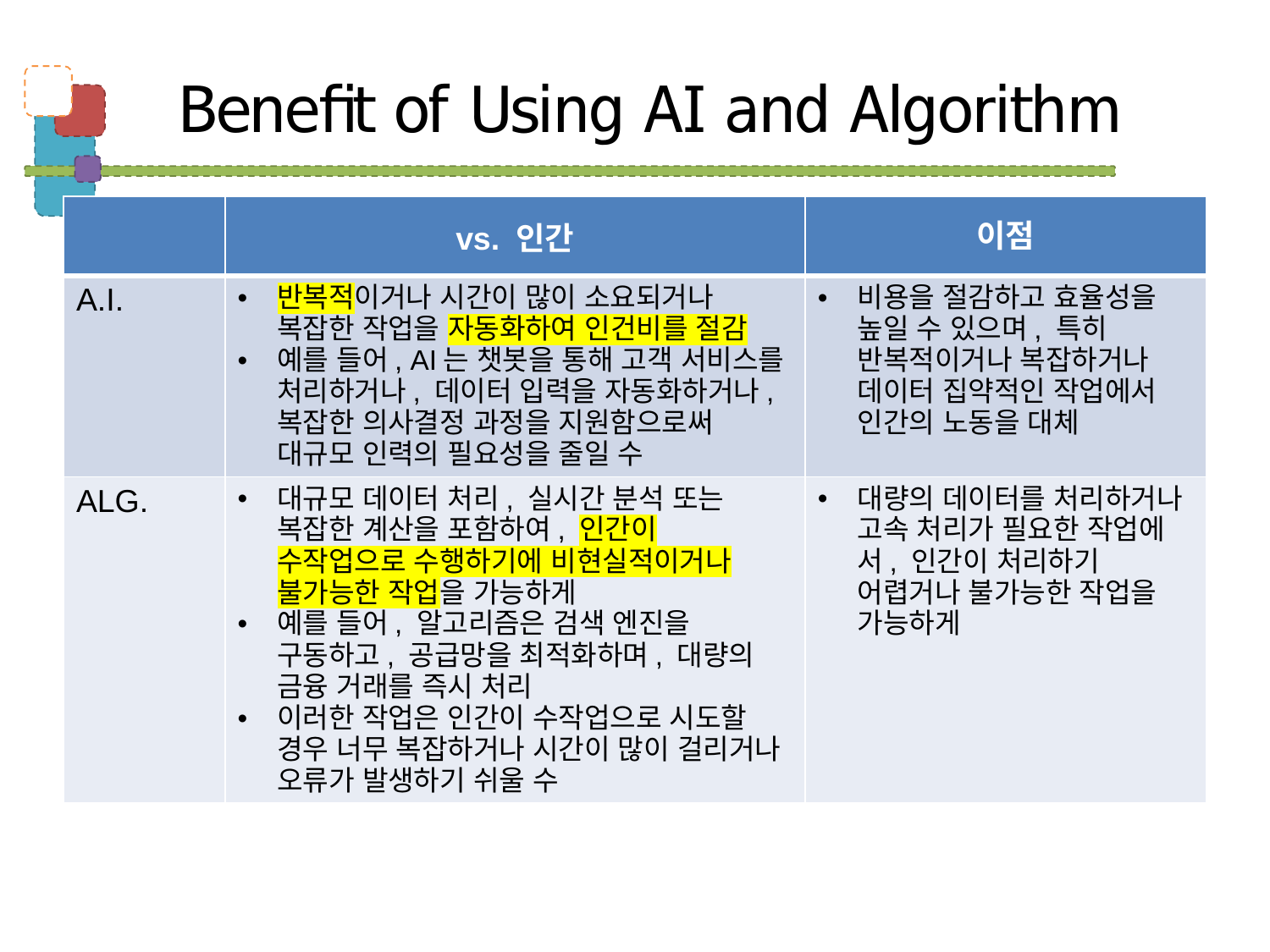

# Benefit of Using AI and Algorithm
|  | vs. 인간 | 이점 |
| --- | --- | --- |
| A.I. | 반복적이거나 시간이 많이 소요되거나 복잡한 작업을 자동화하여 인건비를 절감 예를 들어, AI는 챗봇을 통해 고객 서비스를 처리하거나, 데이터 입력을 자동화하거나, 복잡한 의사결정 과정을 지원함으로써 대규모 인력의 필요성을 줄일 수 | 비용을 절감하고 효율성을 높일 수 있으며, 특히 반복적이거나 복잡하거나 데이터 집약적인 작업에서 인간의 노동을 대체 |
| ALG. | 대규모 데이터 처리, 실시간 분석 또는 복잡한 계산을 포함하여, 인간이 수작업으로 수행하기에 비현실적이거나 불가능한 작업을 가능하게 예를 들어, 알고리즘은 검색 엔진을 구동하고, 공급망을 최적화하며, 대량의 금융 거래를 즉시 처리 이러한 작업은 인간이 수작업으로 시도할 경우 너무 복잡하거나 시간이 많이 걸리거나 오류가 발생하기 쉬울 수 | 대량의 데이터를 처리하거나 고속 처리가 필요한 작업에서, 인간이 처리하기 어렵거나 불가능한 작업을 가능하게 |